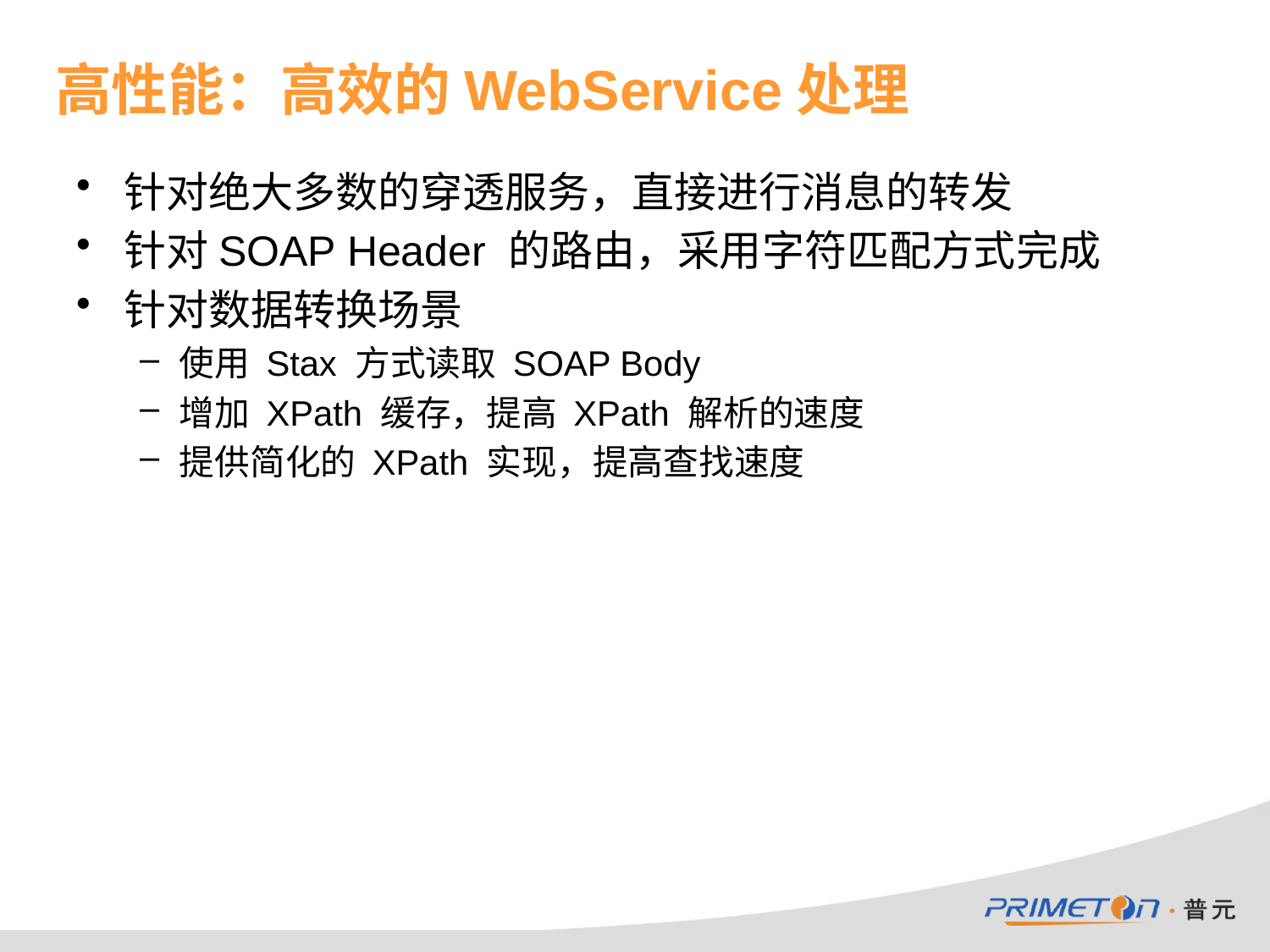

# 高性能：高效的WebService处理
针对绝大多数的穿透服务，直接进行消息的转发
针对SOAP Header 的路由，采用字符匹配方式完成
针对数据转换场景
使用 Stax 方式读取 SOAP Body
增加 XPath 缓存，提高 XPath 解析的速度
提供简化的 XPath 实现，提高查找速度